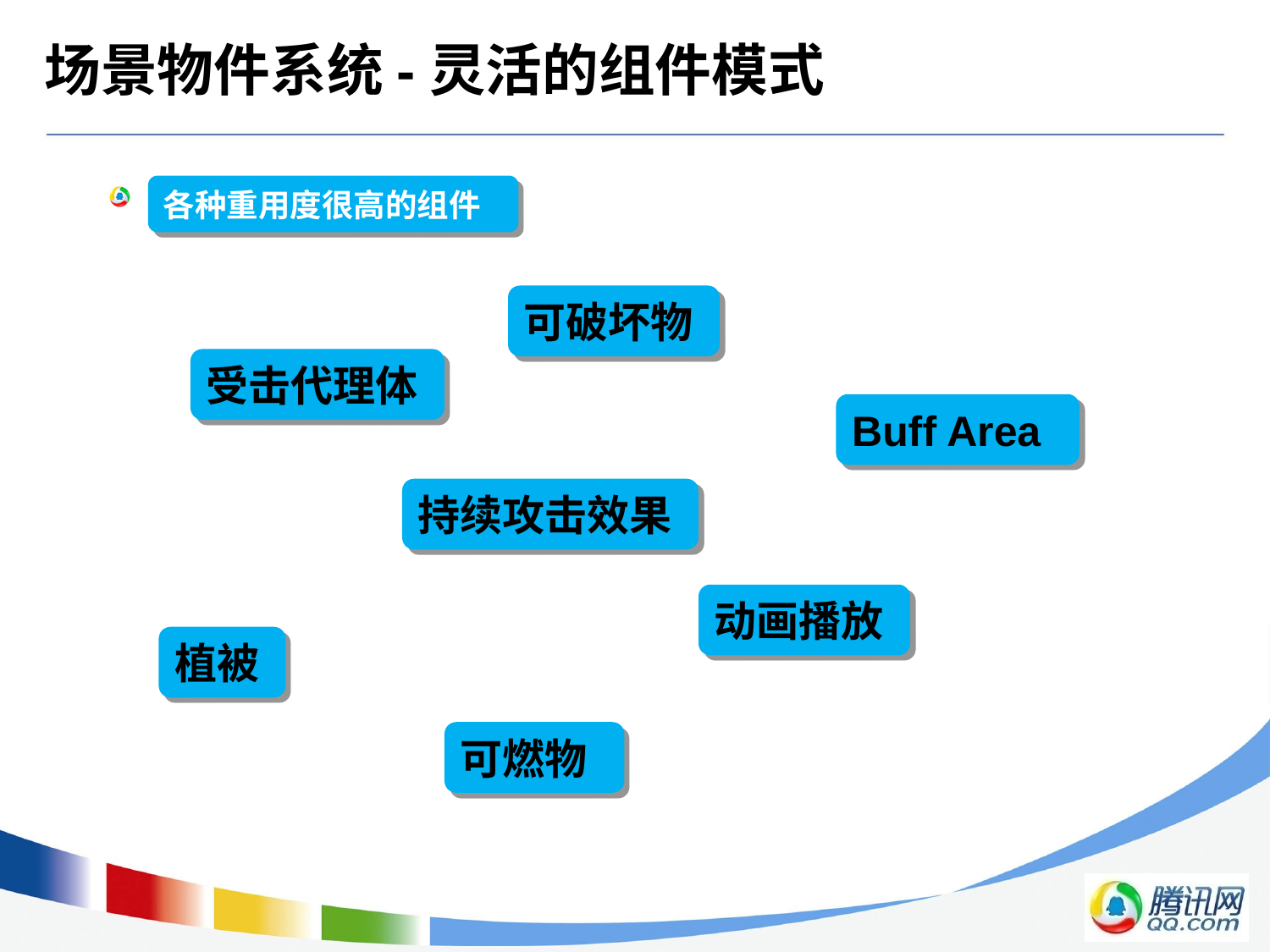

# 场景物件系统-灵活的组件模式
 充分利用LUA

各种重用度很高的组件
可破坏物
受击代理体
Buff Area
持续攻击效果
动画播放
植被
可燃物